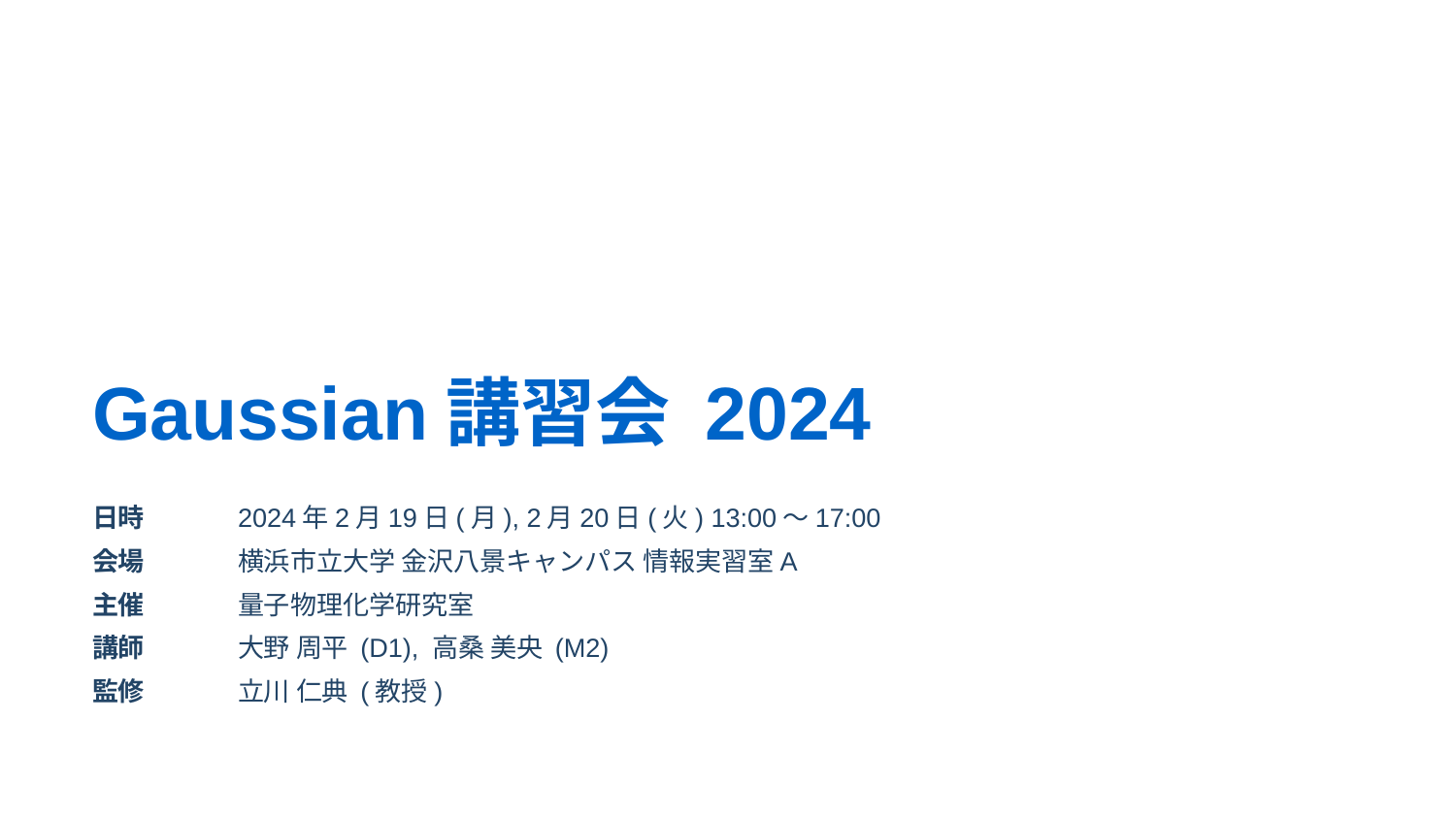

# Gaussian講習会 2024
日時 	2024年2月19日(月), 2月20日(火) 13:00～17:00
会場	横浜市立大学 金沢八景キャンパス 情報実習室A
主催	量子物理化学研究室
講師	大野 周平 (D1), 高桑 美央 (M2)
監修	立川 仁典 (教授)